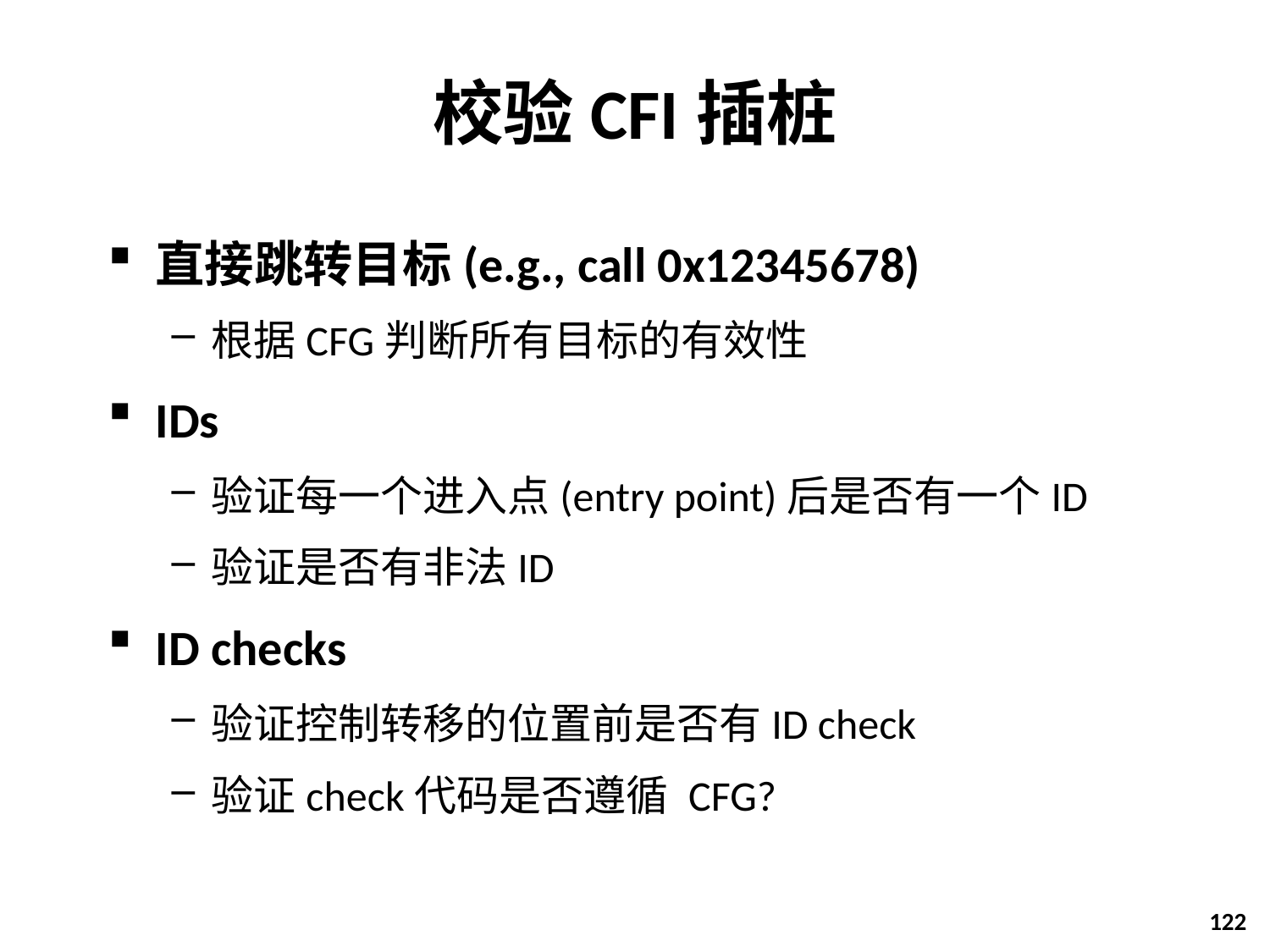

# 校验CFI插桩
直接跳转目标(e.g., call 0x12345678)
根据CFG判断所有目标的有效性
IDs
验证每一个进入点(entry point)后是否有一个ID
验证是否有非法ID
ID checks
验证控制转移的位置前是否有ID check
验证check代码是否遵循 CFG?
122